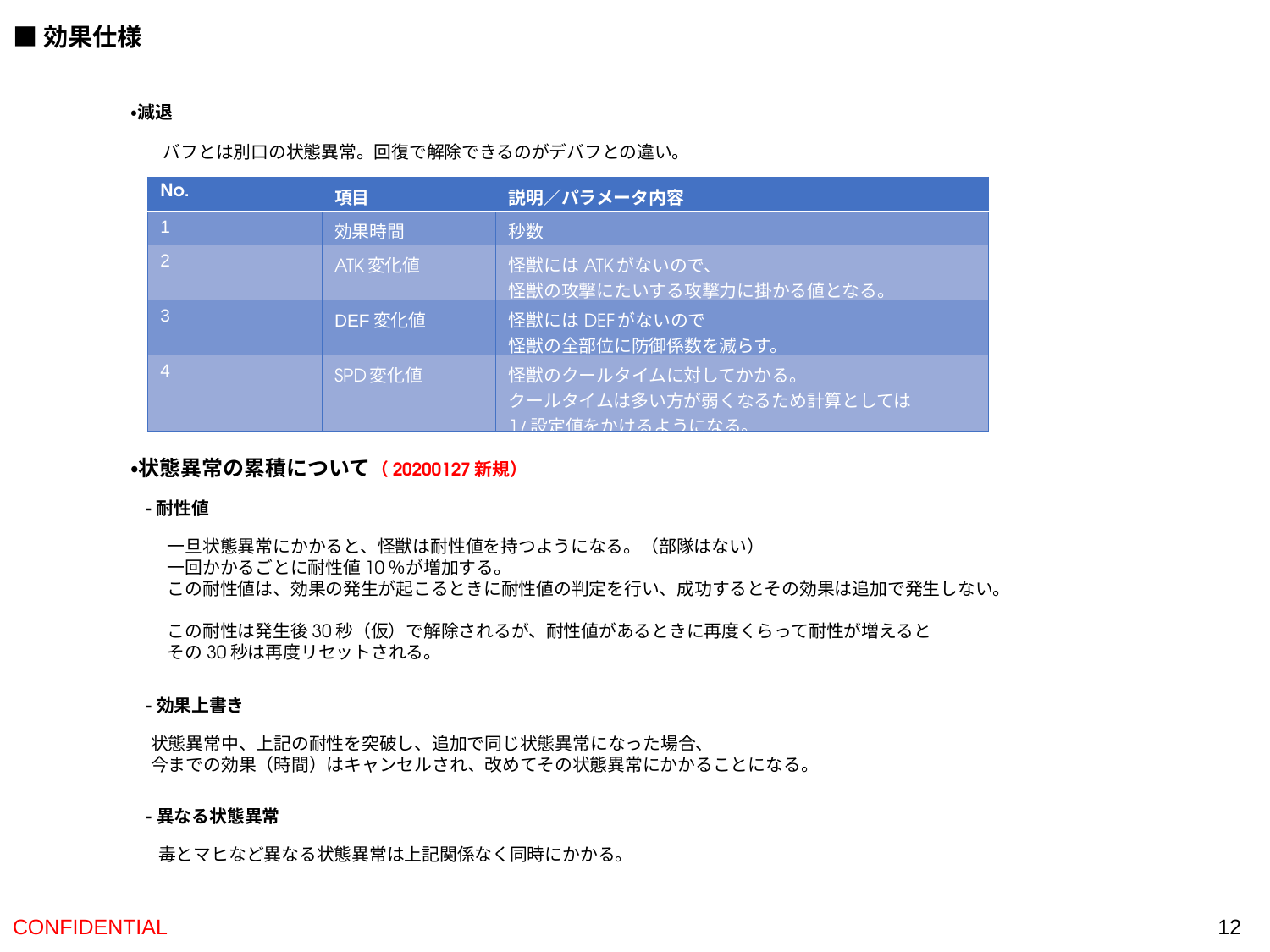

■効果仕様
・減退
バフとは別口の状態異常。回復で解除できるのがデバフとの違い。
| No. | 項目 | 説明／パラメータ内容 |
| --- | --- | --- |
| 1 | 効果時間 | 秒数 |
| 2 | ATK変化値 | 怪獣にはATKがないので、 怪獣の攻撃にたいする攻撃力に掛かる値となる。 |
| 3 | DEF変化値 | 怪獣にはDEFがないので 怪獣の全部位に防御係数を減らす。 |
| 4 | SPD変化値 | 怪獣のクールタイムに対してかかる。 クールタイムは多い方が弱くなるため計算としては 1/設定値をかけるようになる。 |
・状態異常の累積について（20200127新規）
-耐性値
一旦状態異常にかかると、怪獣は耐性値を持つようになる。（部隊はない）
一回かかるごとに耐性値10％が増加する。
この耐性値は、効果の発生が起こるときに耐性値の判定を行い、成功するとその効果は追加で発生しない。

この耐性は発生後30秒（仮）で解除されるが、耐性値があるときに再度くらって耐性が増えると
その30秒は再度リセットされる。
-効果上書き
状態異常中、上記の耐性を突破し、追加で同じ状態異常になった場合、
今までの効果（時間）はキャンセルされ、改めてその状態異常にかかることになる。
-異なる状態異常
毒とマヒなど異なる状態異常は上記関係なく同時にかかる。
12
CONFIDENTIAL